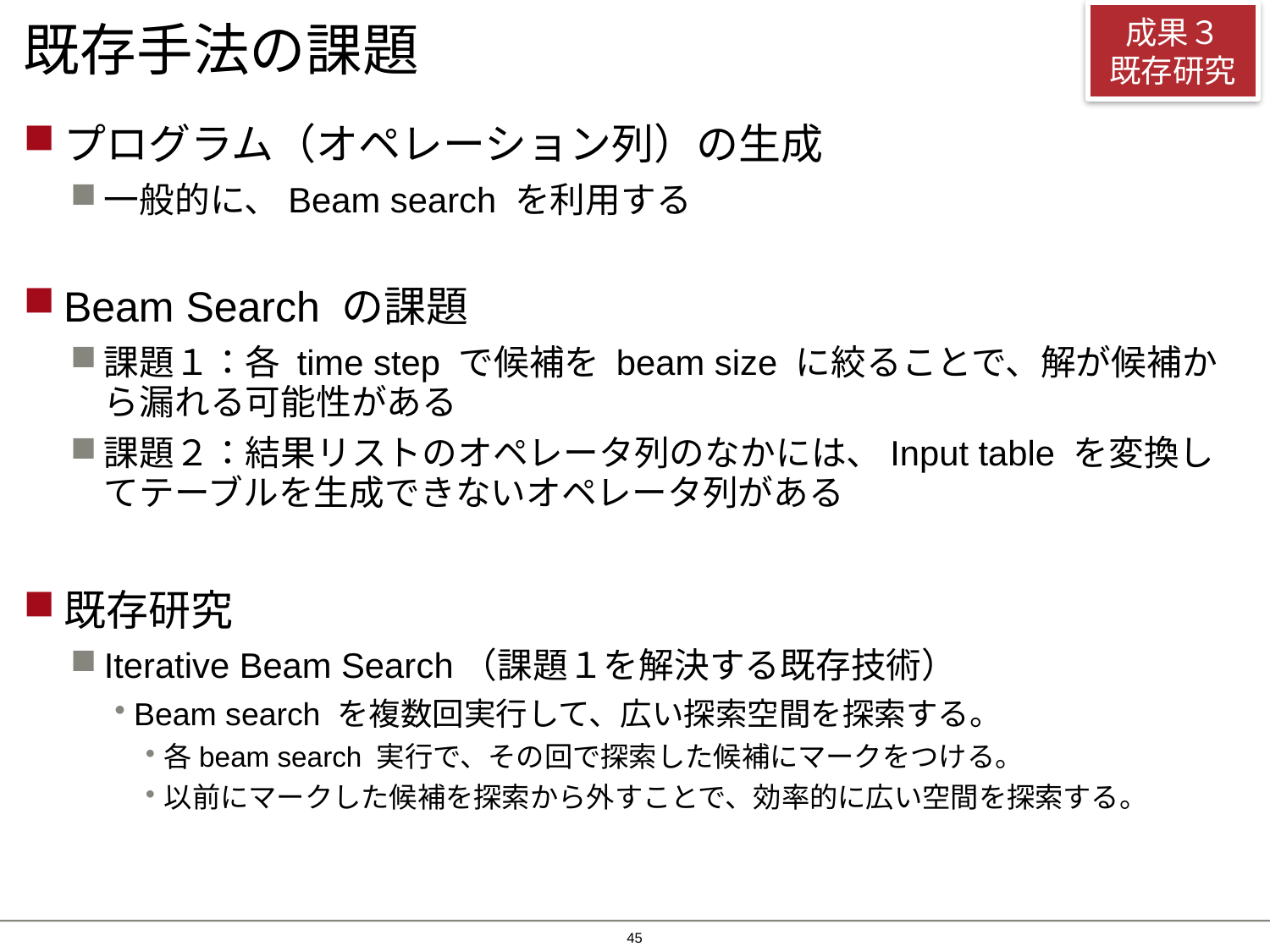

# 既存手法の課題
成果３
既存研究
プログラム（オペレーション列）の生成
一般的に、Beam search を利用する

Beam Search の課題
課題１：各 time step で候補を beam size に絞ることで、解が候補から漏れる可能性がある
課題２：結果リストのオペレータ列のなかには、Input table を変換してテーブルを生成できないオペレータ列がある

既存研究
Iterative Beam Search（課題１を解決する既存技術）
Beam search を複数回実行して、広い探索空間を探索する。
各beam search 実行で、その回で探索した候補にマークをつける。
以前にマークした候補を探索から外すことで、効率的に広い空間を探索する。

45